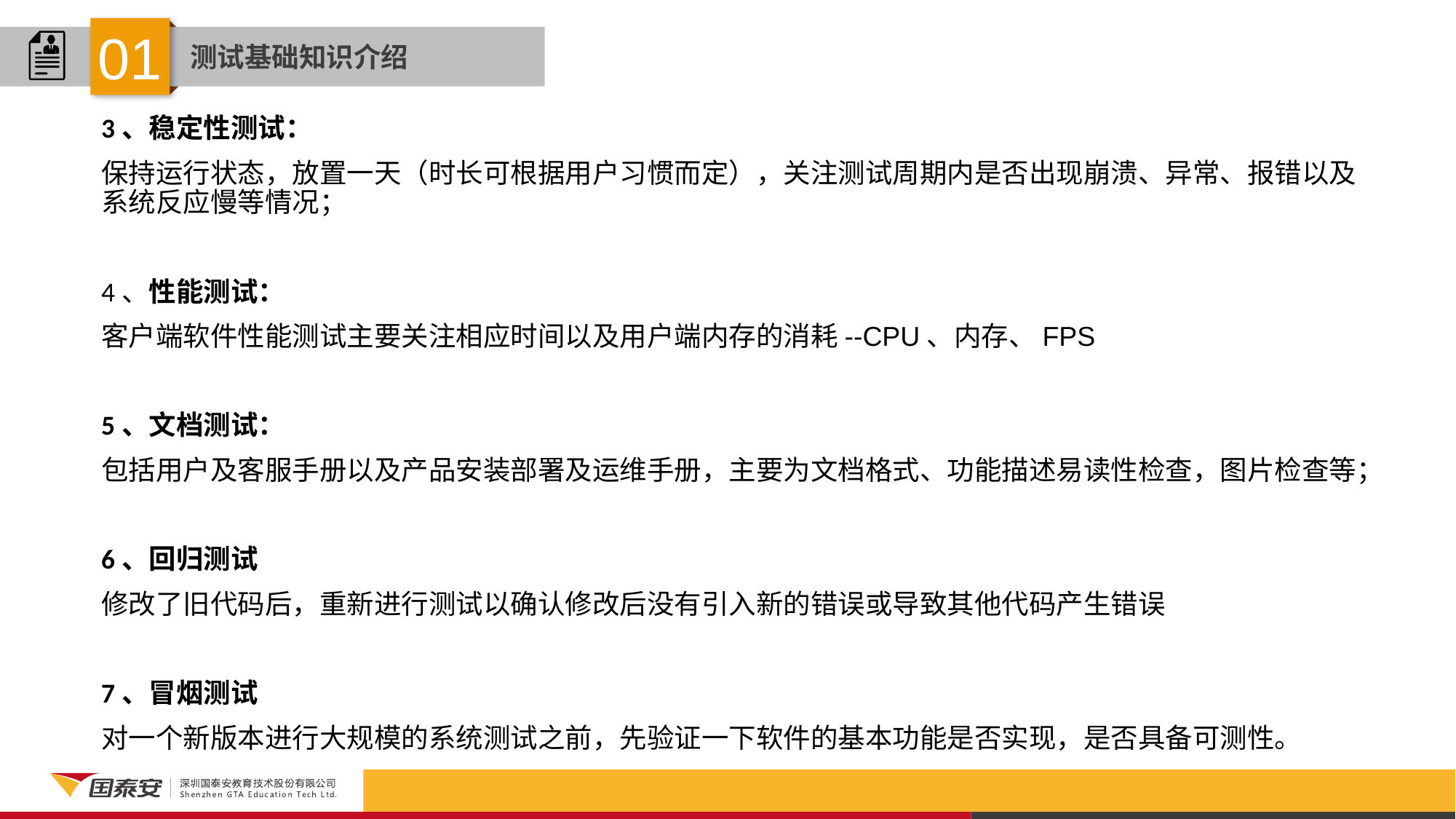

01

测试基础知识介绍
3、稳定性测试：
保持运行状态，放置一天（时长可根据用户习惯而定），关注测试周期内是否出现崩溃、异常、报错以及系统反应慢等情况；

4、性能测试：
客户端软件性能测试主要关注相应时间以及用户端内存的消耗--CPU、内存、FPS

5、文档测试：
包括用户及客服手册以及产品安装部署及运维手册，主要为文档格式、功能描述易读性检查，图片检查等；

6、回归测试
修改了旧代码后，重新进行测试以确认修改后没有引入新的错误或导致其他代码产生错误

7、冒烟测试
对一个新版本进行大规模的系统测试之前，先验证一下软件的基本功能是否实现，是否具备可测性。